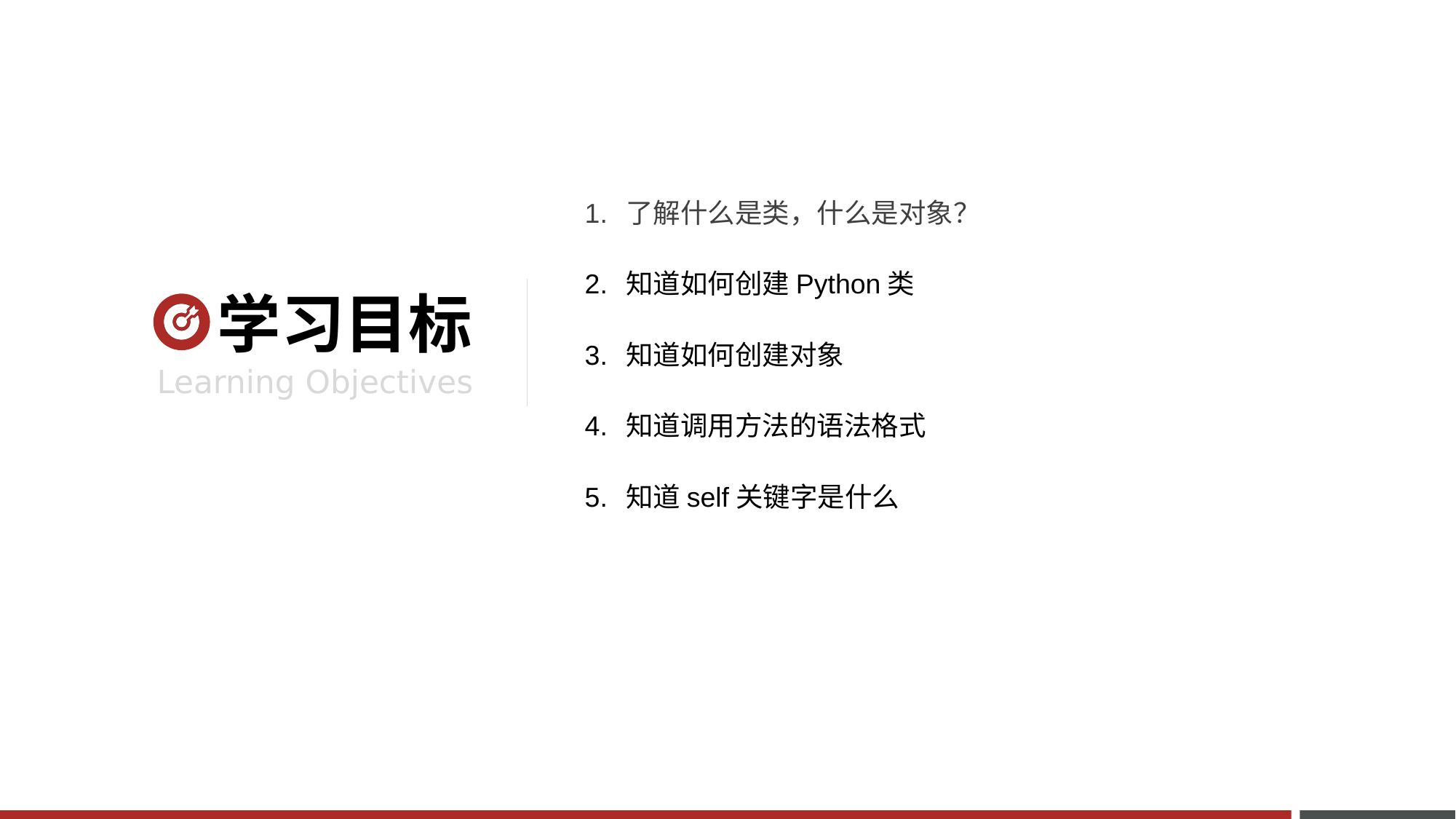

了解什么是类，什么是对象？
知道如何创建Python类
知道如何创建对象
知道调用方法的语法格式
知道self关键字是什么